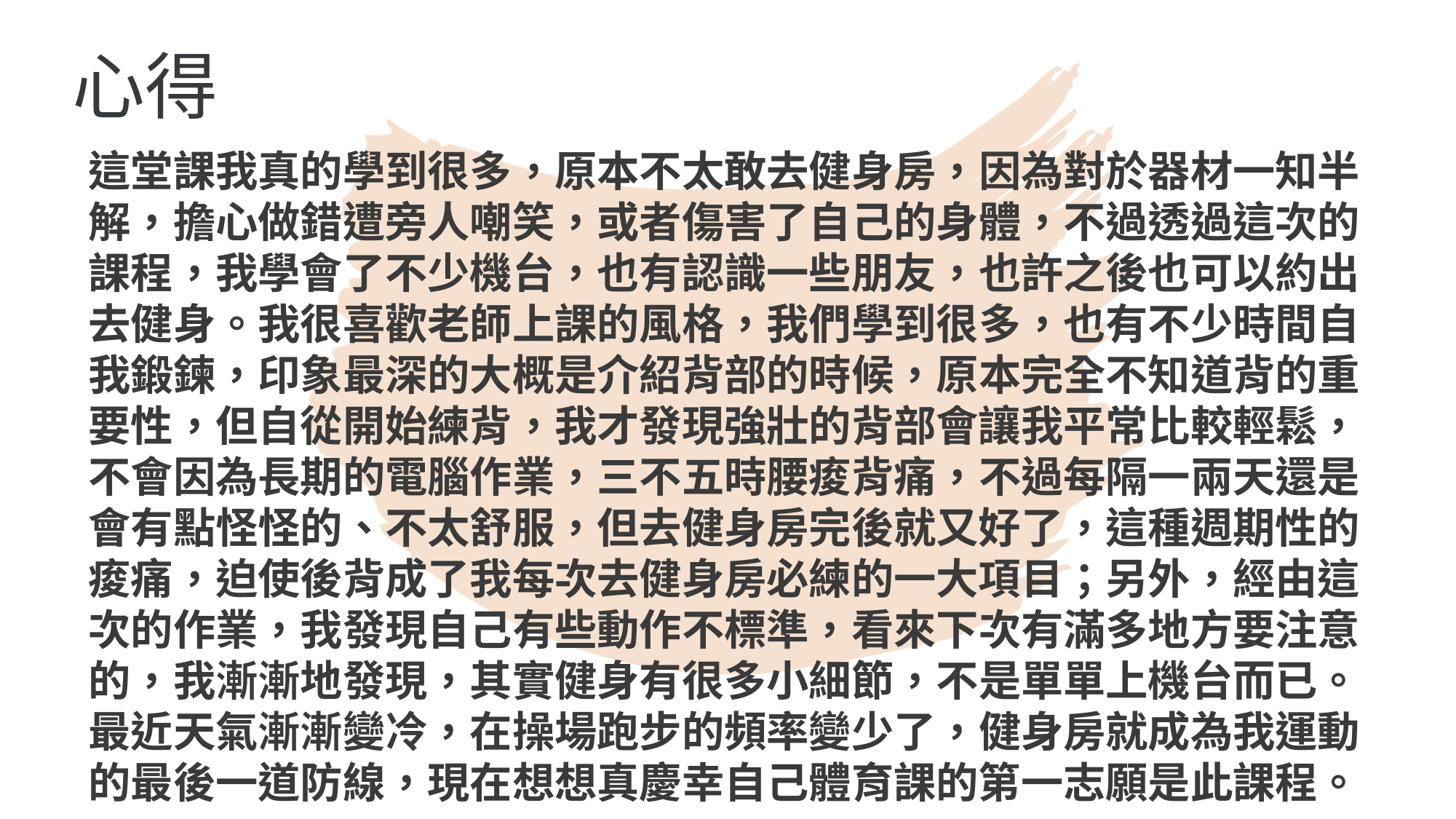

心得
這堂課我真的學到很多，原本不太敢去健身房，因為對於器材一知半解，擔心做錯遭旁人嘲笑，或者傷害了自己的身體，不過透過這次的課程，我學會了不少機台，也有認識一些朋友，也許之後也可以約出去健身。我很喜歡老師上課的風格，我們學到很多，也有不少時間自我鍛鍊，印象最深的大概是介紹背部的時候，原本完全不知道背的重要性，但自從開始練背，我才發現強壯的背部會讓我平常比較輕鬆，不會因為長期的電腦作業，三不五時腰痠背痛，不過每隔一兩天還是會有點怪怪的、不太舒服，但去健身房完後就又好了，這種週期性的痠痛，迫使後背成了我每次去健身房必練的一大項目；另外，經由這次的作業，我發現自己有些動作不標準，看來下次有滿多地方要注意的，我漸漸地發現，其實健身有很多小細節，不是單單上機台而已。最近天氣漸漸變冷，在操場跑步的頻率變少了，健身房就成為我運動的最後一道防線，現在想想真慶幸自己體育課的第一志願是此課程。